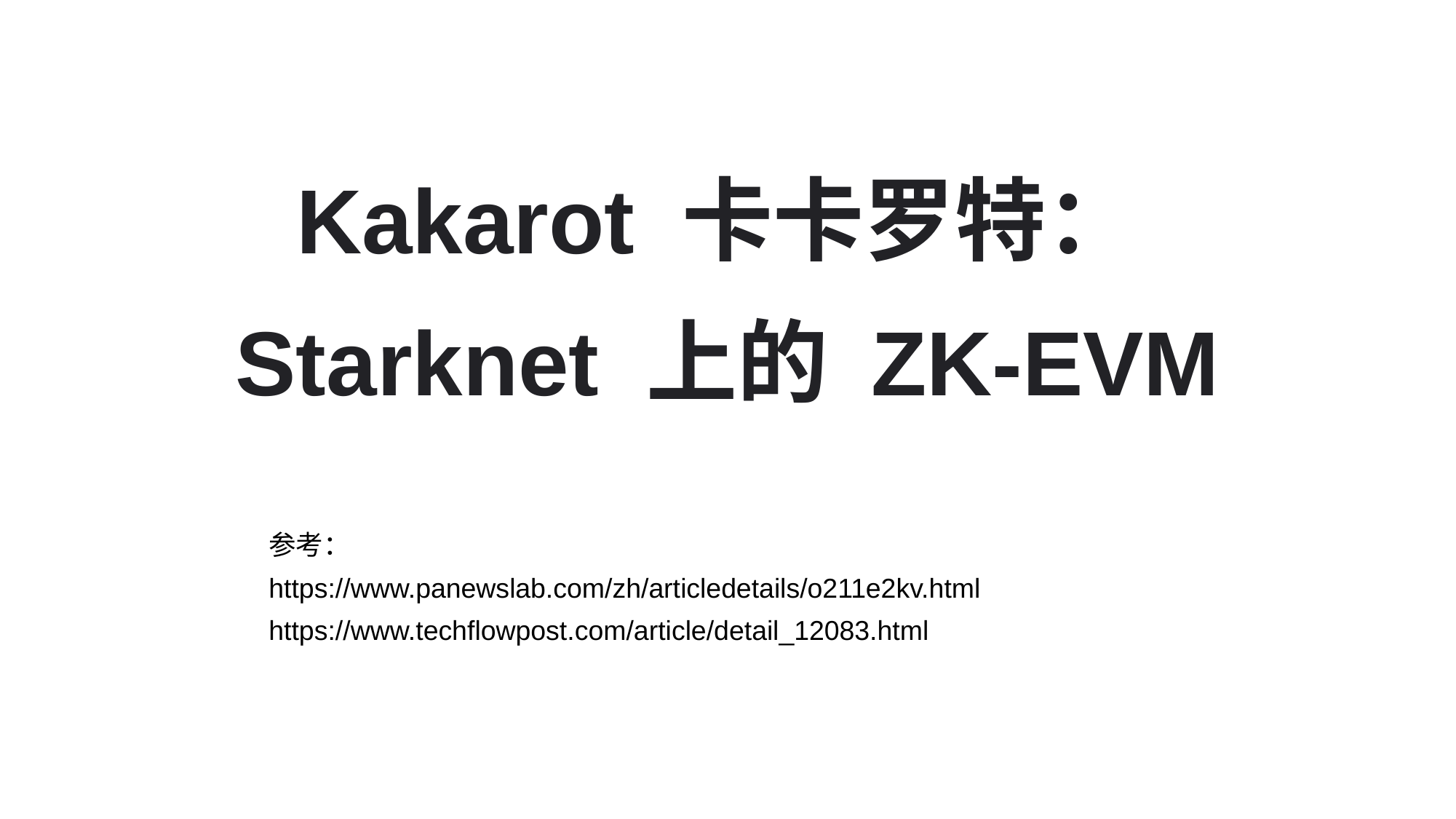

# Kakarot 卡卡罗特：Starknet 上的 ZK-EVM
参考：
https://www.panewslab.com/zh/articledetails/o211e2kv.html
https://www.techflowpost.com/article/detail_12083.html